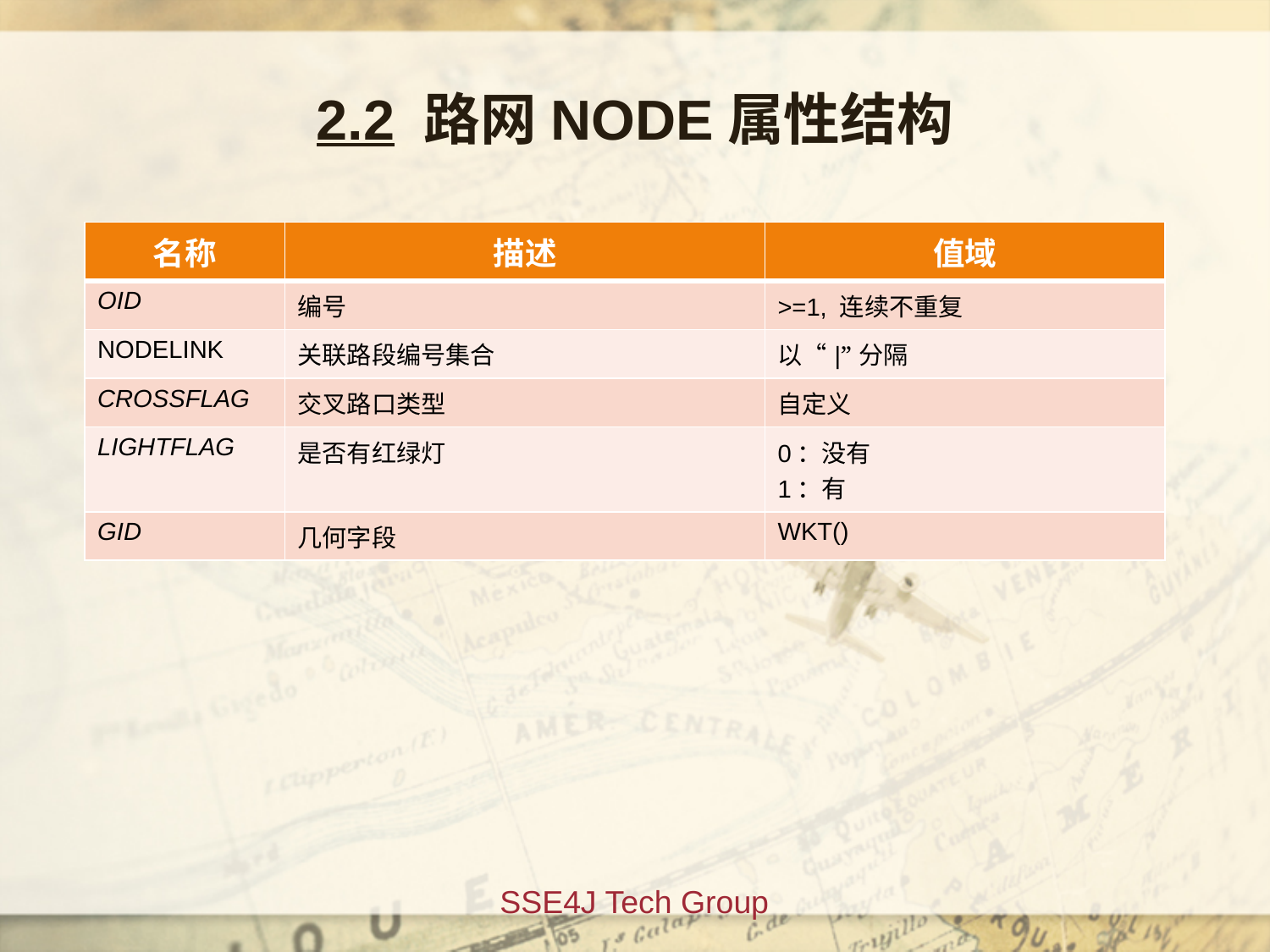

# 2.2 路网NODE属性结构
| 名称 | 描述 | 值域 |
| --- | --- | --- |
| OID | 编号 | >=1, 连续不重复 |
| NODELINK | 关联路段编号集合 | 以“|”分隔 |
| CROSSFLAG | 交叉路口类型 | 自定义 |
| LIGHTFLAG | 是否有红绿灯 | 0：没有 1：有 |
| GID | 几何字段 | WKT() |